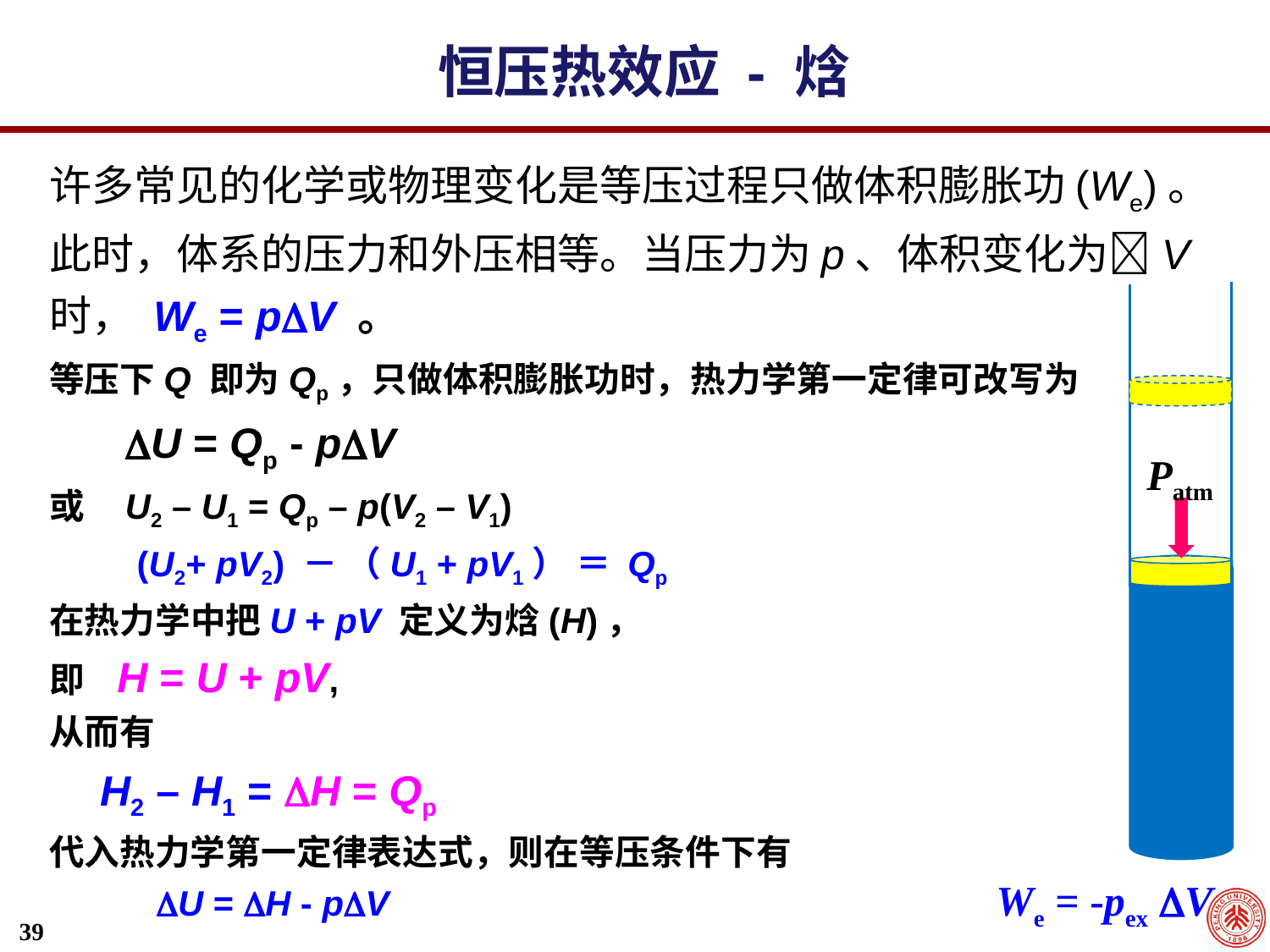

恒压热效应 - 焓

许多常见的化学或物理变化是等压过程只做体积膨胀功(We)。此时，体系的压力和外压相等。当压力为p、体积变化为ΔV 时， We = pΔV 。
等压下Q 即为Qp，只做体积膨胀功时，热力学第一定律可改写为
   	  ΔU = Qp - pΔV
或    U2 – U1 = Qp – p(V2 – V1)
         (U2+ pV2) － （U1 + pV1） ＝ Qp
在热力学中把U + pV 定义为焓(H)，
即   H = U + pV,
从而有
     H2 – H1 = ΔH = Qp
代入热力学第一定律表达式，则在等压条件下有
           ΔU = ΔH - pΔV

Patm

We = -pex ΔV
39